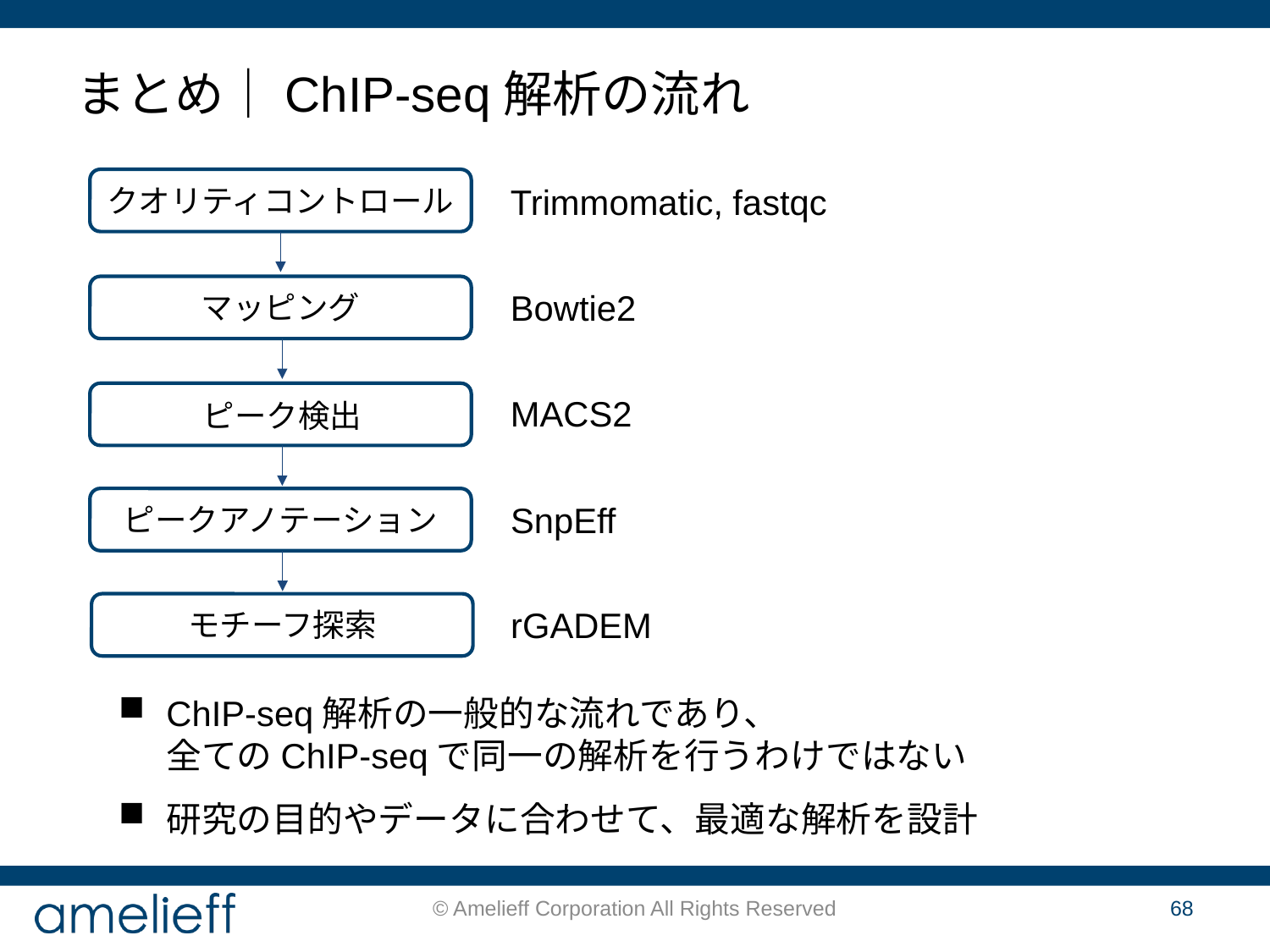

# まとめ｜ChIP-seq解析の流れ

クオリティコントロール

マッピング

ピーク検出

ピークアノテーション

モチーフ探索
Trimmomatic, fastqc
Bowtie2
MACS2
SnpEff
rGADEM
ChIP-seq解析の一般的な流れであり、
全てのChIP-seqで同一の解析を行うわけではない
研究の目的やデータに合わせて、最適な解析を設計
© Amelieff Corporation All Rights Reserved
68